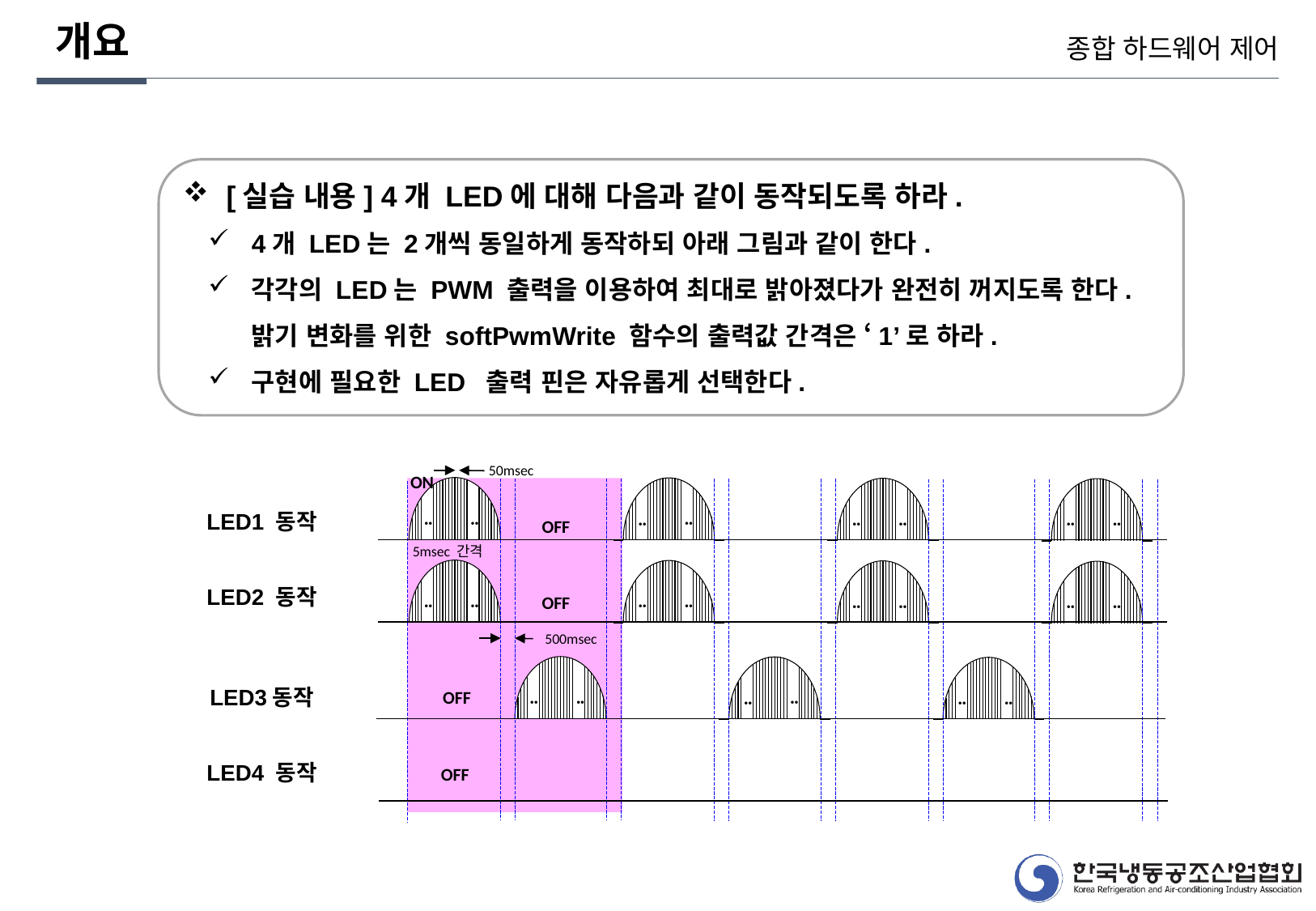

개요

종합 하드웨어 제어

[실습 내용] 4개 LED에 대해 다음과 같이 동작되도록 하라.
4개 LED는 2개씩 동일하게 동작하되 아래 그림과 같이 한다.
각각의 LED는 PWM 출력을 이용하여 최대로 밝아졌다가 완전히 꺼지도록 한다. 밝기 변화를 위한 softPwmWrite 함수의 출력값 간격은 ‘1’로 하라.
구현에 필요한 LED  출력 핀은 자유롭게 선택한다.
50msec
ON

••
••

••
••

••
••

••
••
LED1 동작
OFF
5msec 간격

••
••

••
••

••
••

••
••
LED2 동작
OFF
500msec

••
••

••
••

••
••
LED3동작
OFF
LED4 동작
OFF